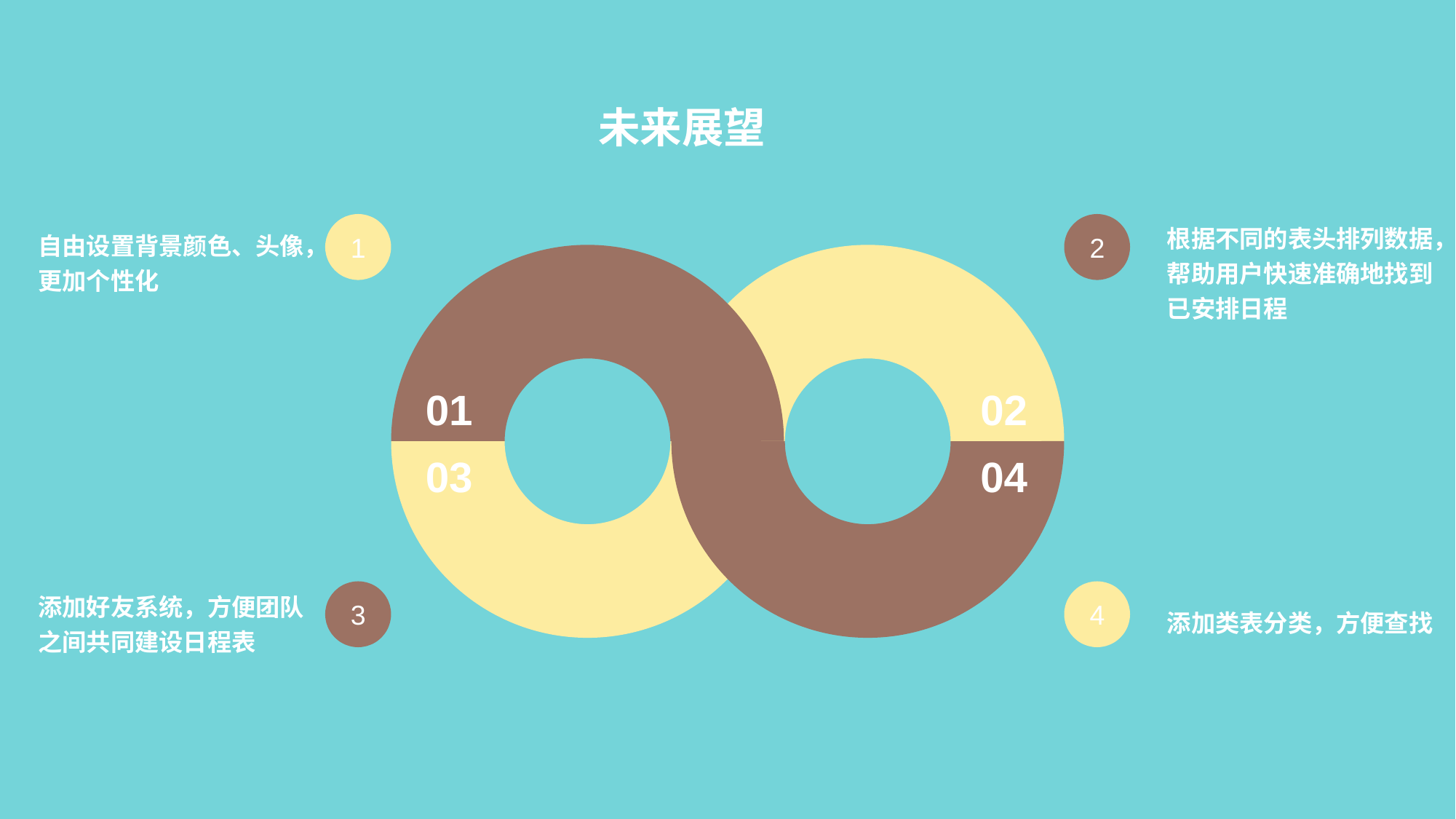

未来展望
根据不同的表头排列数据，帮助用户快速准确地找到已安排日程
1
2
自由设置背景颜色、头像，更加个性化

01
02
03
04
添加好友系统，方便团队之间共同建设日程表
3
4
添加类表分类，方便查找